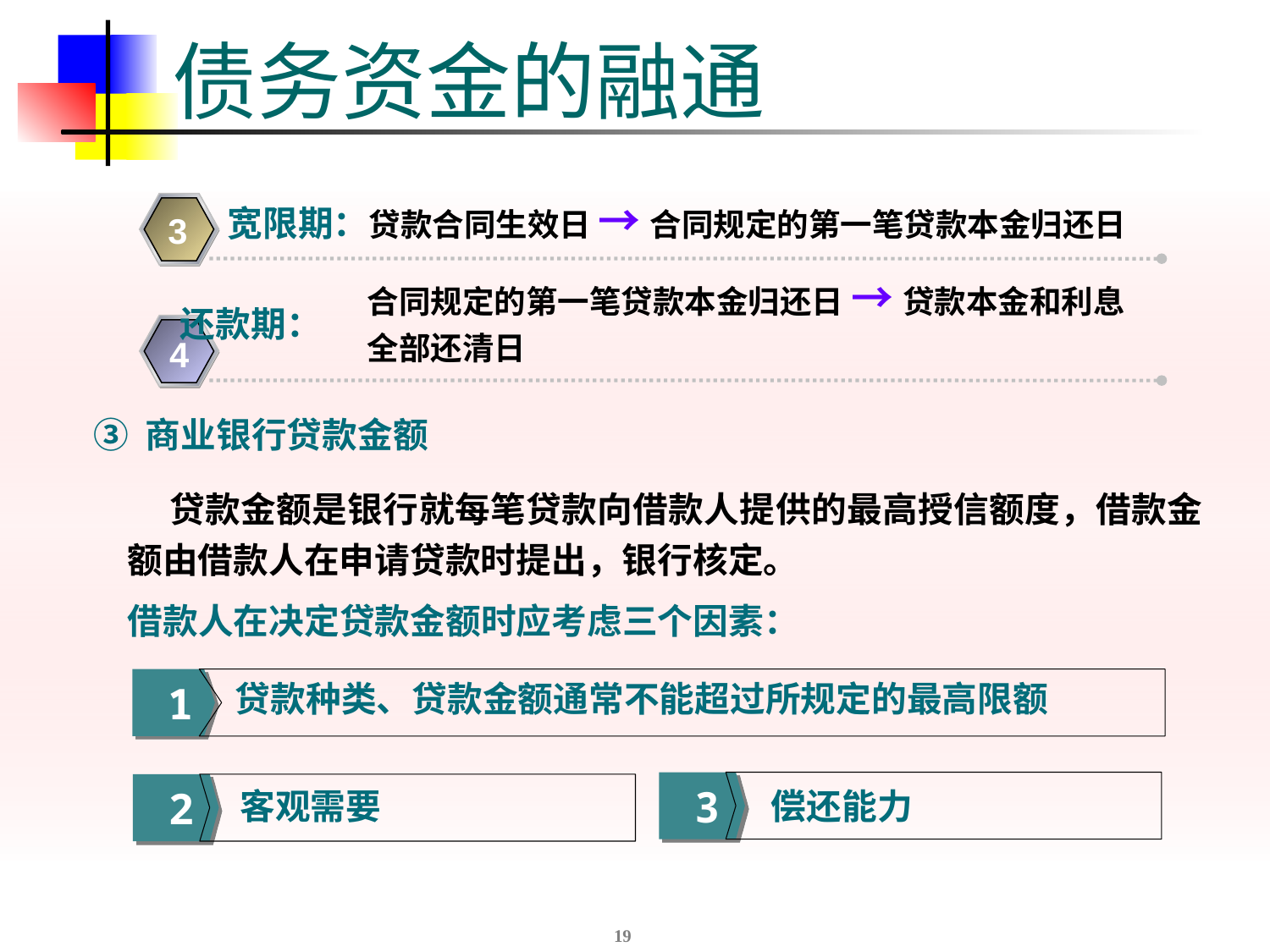

# 债务资金的融通

宽限期：贷款合同生效日 → 合同规定的第一笔贷款本金归还日

3

合同规定的第一笔贷款本金归还日 → 贷款本金和利息
全部还清日
还款期：

4

 ③ 商业银行贷款金额
    贷款金额是银行就每笔贷款向借款人提供的最高授信额度，借款金额由借款人在申请贷款时提出，银行核定。
借款人在决定贷款金额时应考虑三个因素：

贷款种类、贷款金额通常不能超过所规定的最高限额
1

3
   偿还能力

2
   客观需要
19